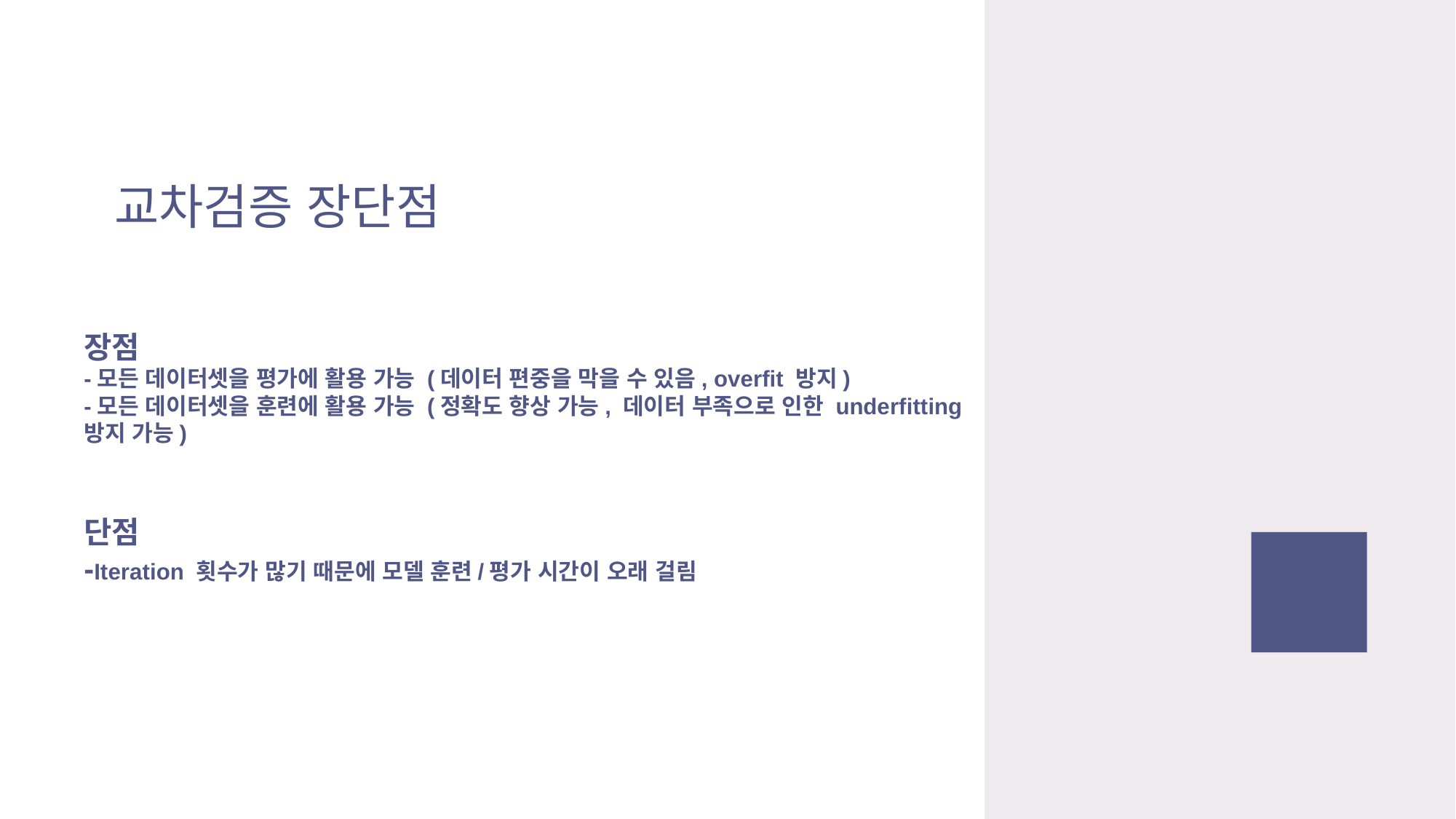

교차검증 장단점
장점
-모든 데이터셋을 평가에 활용 가능 (데이터 편중을 막을 수 있음, overfit 방지)
-모든 데이터셋을 훈련에 활용 가능 (정확도 향상 가능, 데이터 부족으로 인한 underfitting 방지 가능)
단점
-Iteration 횟수가 많기 때문에 모델 훈련/평가 시간이 오래 걸림